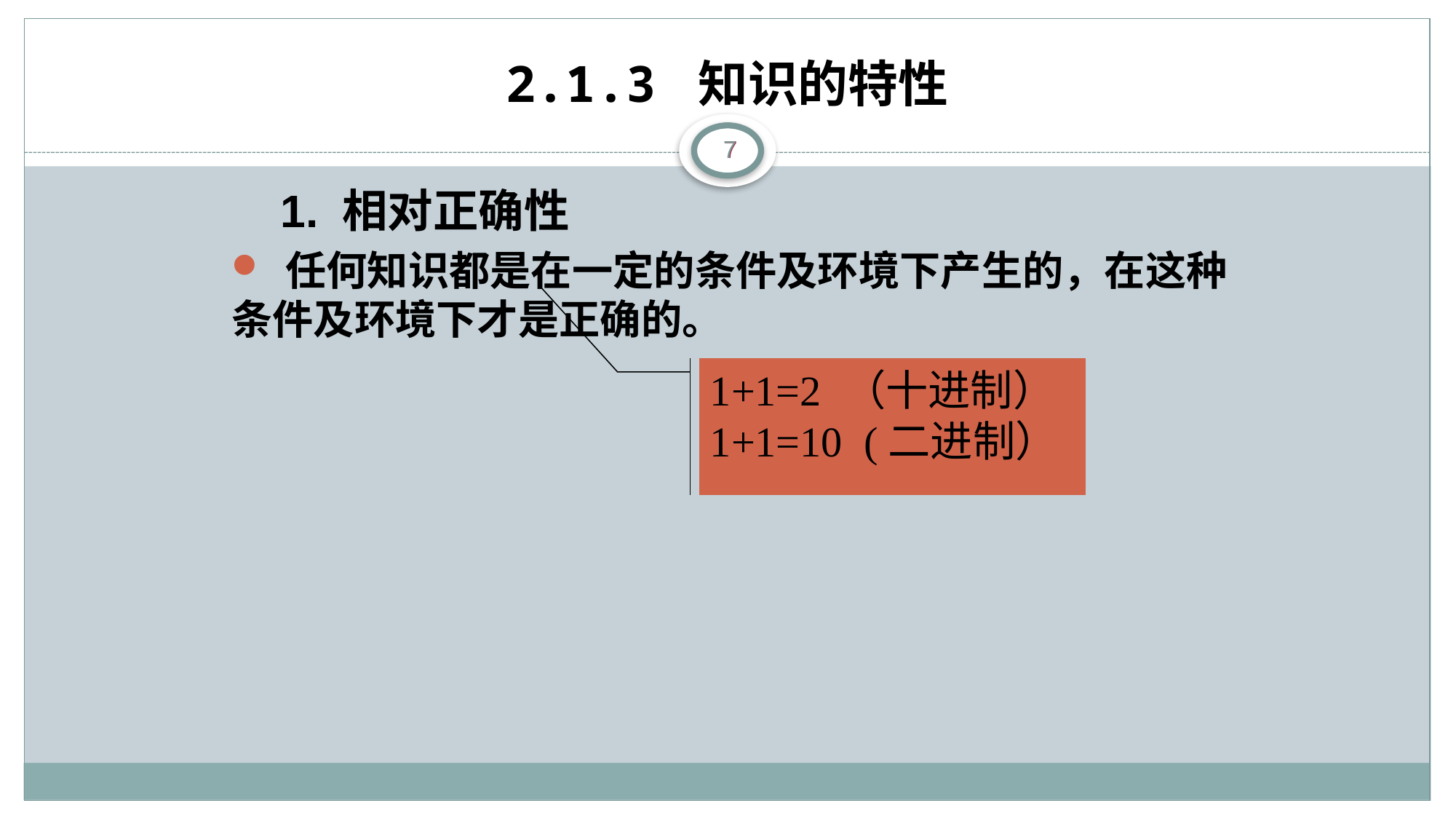

# 2.1.3 知识的特性
7
  1. 相对正确性
 任何知识都是在一定的条件及环境下产生的，在这种条件及环境下才是正确的。

1+1=2  （十进制）
1+1=10  (二进制）
7